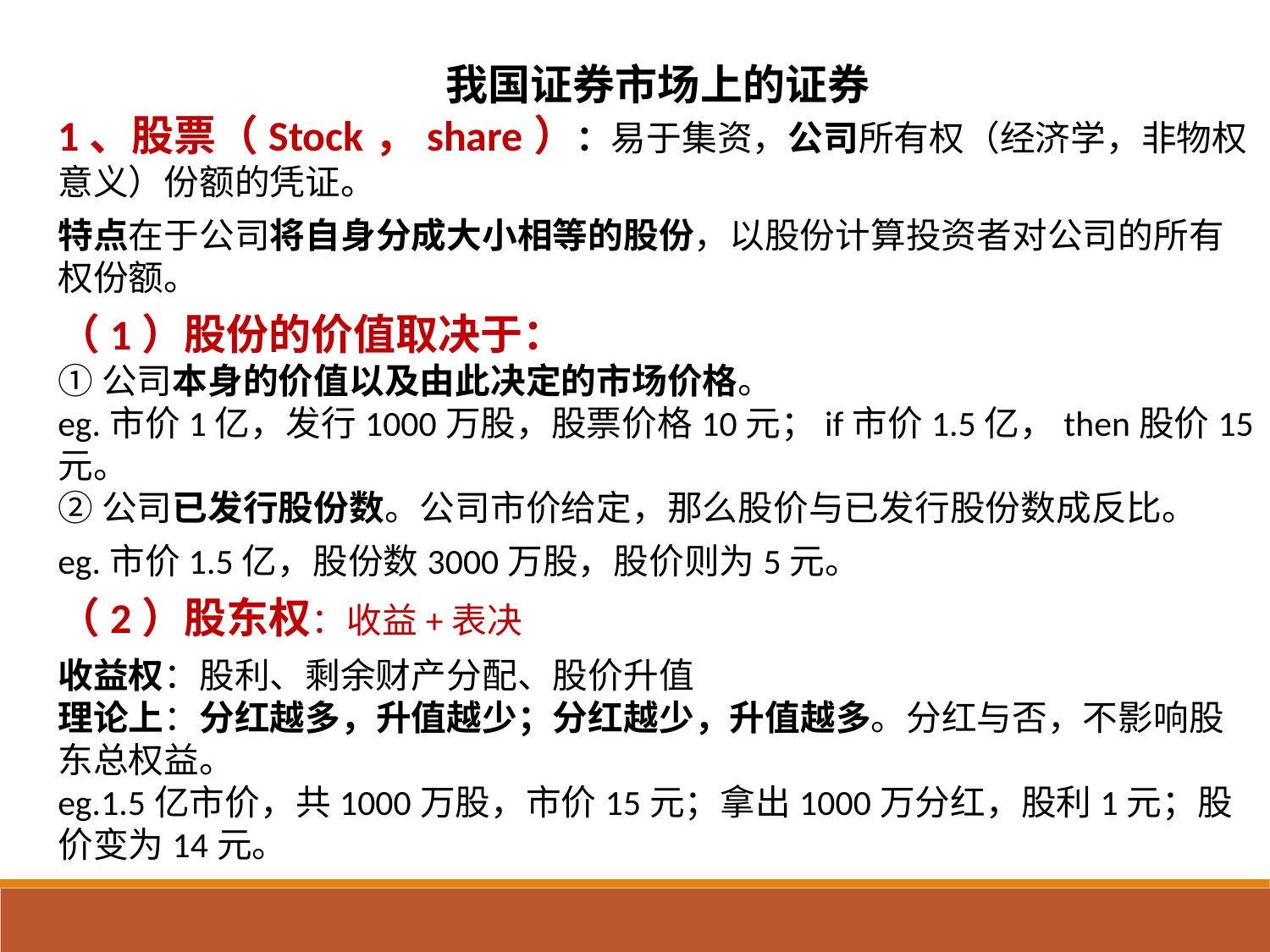

我国证券市场上的证券
1、股票（Stock，share）：易于集资，公司所有权（经济学，非物权意义）份额的凭证。
特点在于公司将自身分成大小相等的股份，以股份计算投资者对公司的所有权份额。
（1）股份的价值取决于：
①公司本身的价值以及由此决定的市场价格。
eg.市价1亿，发行1000万股，股票价格10元；if市价1.5亿，then股价15元。
②公司已发行股份数。公司市价给定，那么股价与已发行股份数成反比。
eg.市价1.5亿，股份数3000万股，股价则为5元。
（2）股东权：收益+表决
收益权：股利、剩余财产分配、股价升值
理论上：分红越多，升值越少；分红越少，升值越多。分红与否，不影响股东总权益。
eg.1.5亿市价，共1000万股，市价15元；拿出1000万分红，股利1元；股价变为14元。